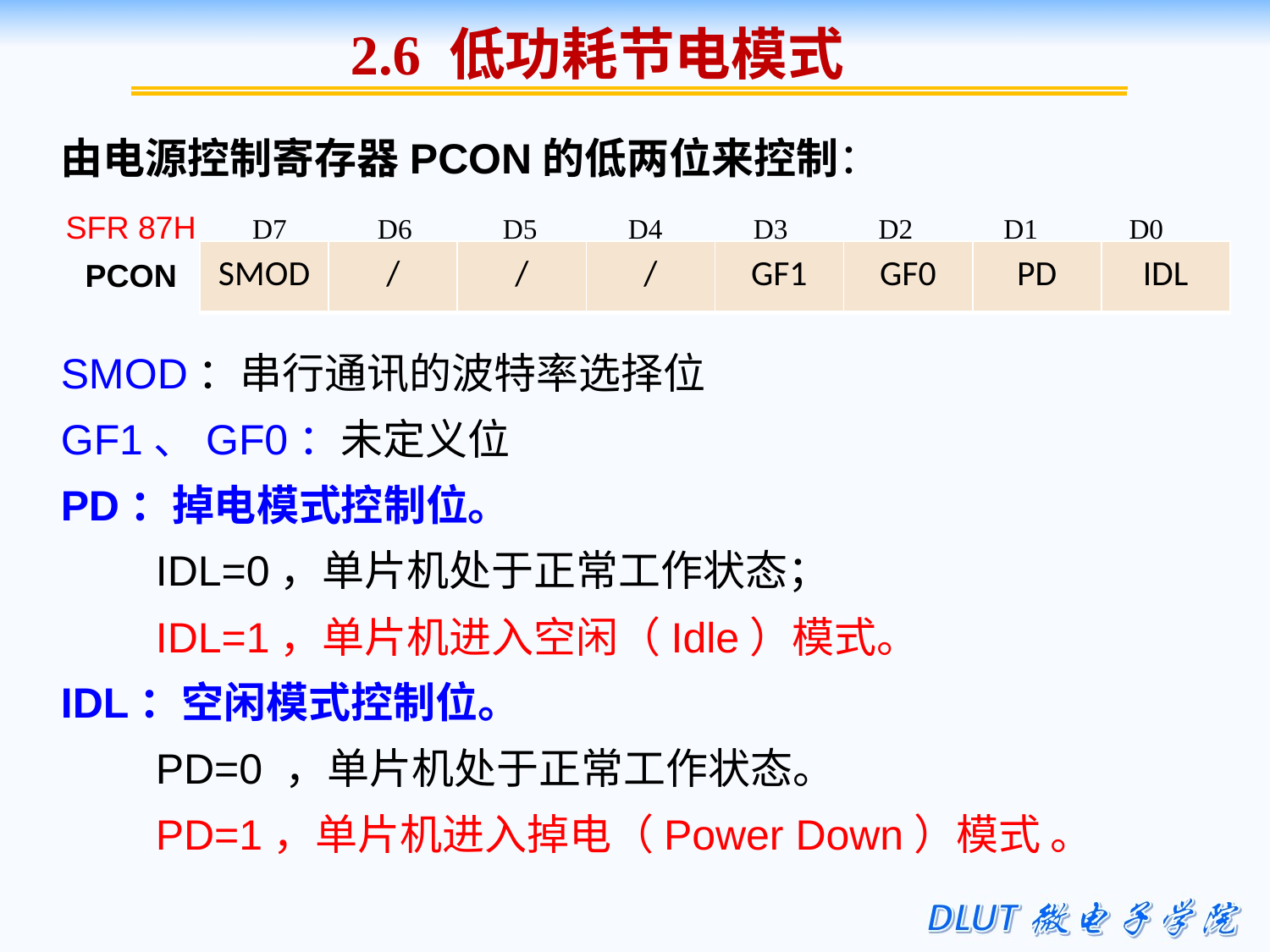

2.6 低功耗节电模式

由电源控制寄存器PCON的低两位来控制：

SMOD：串行通讯的波特率选择位
GF1、GF0：未定义位
PD：掉电模式控制位。
        IDL=0，单片机处于正常工作状态；
        IDL=1，单片机进入空闲（Idle）模式。
IDL：空闲模式控制位。
        PD=0 ，单片机处于正常工作状态。
        PD=1，单片机进入掉电（Power Down）模式 。

SFR 87H
PCON
D7             D6             D5             D4             D3             D2             D1             D0
| SMOD | / | / | / | GF1 | GF0 | PD | IDL |
| --- | --- | --- | --- | --- | --- | --- | --- |